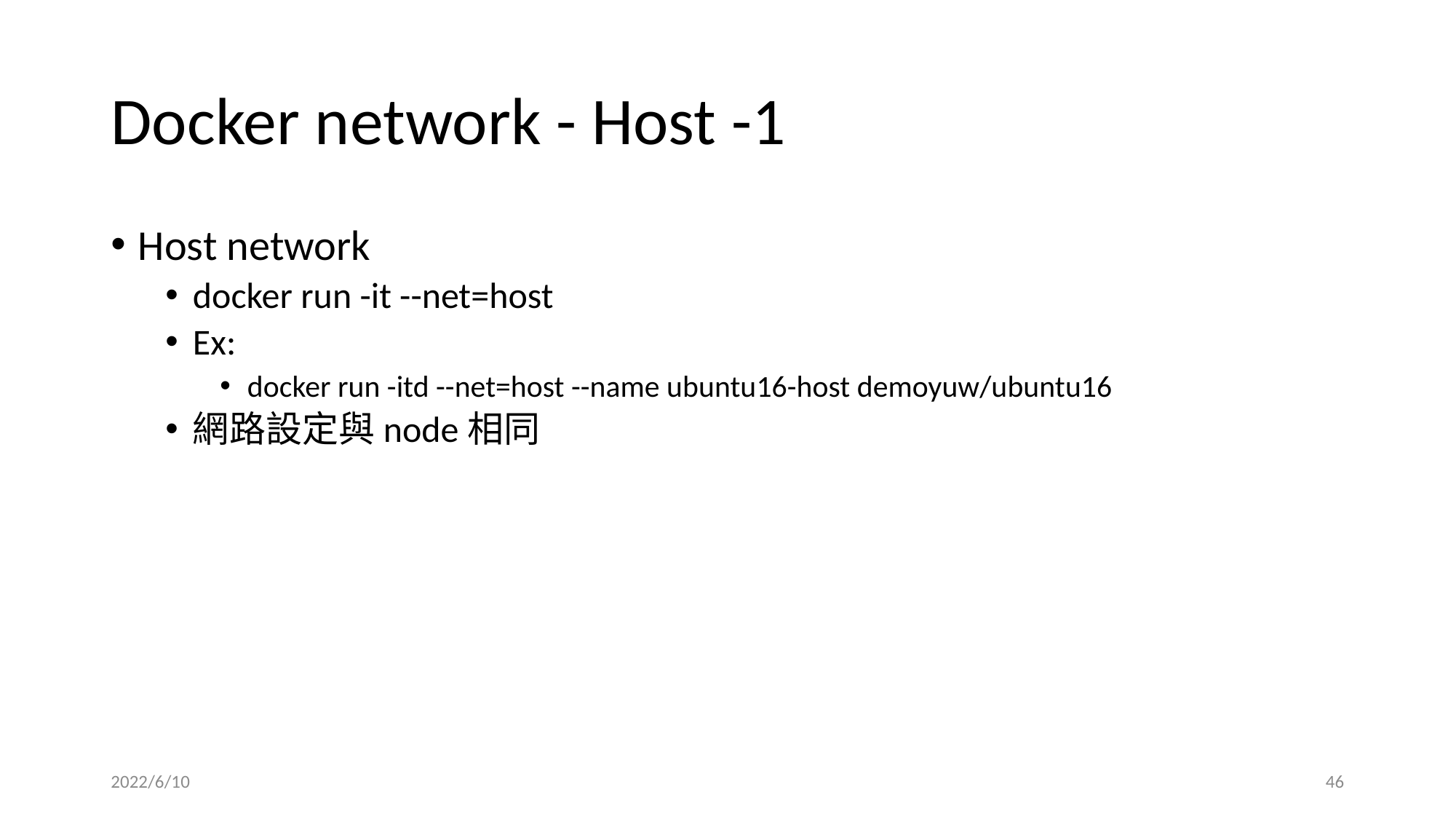

# Docker network - Host -1
Host network
docker run -it --net=host
Ex:
docker run -itd --net=host --name ubuntu16-host demoyuw/ubuntu16
網路設定與node相同
2022/6/10
46